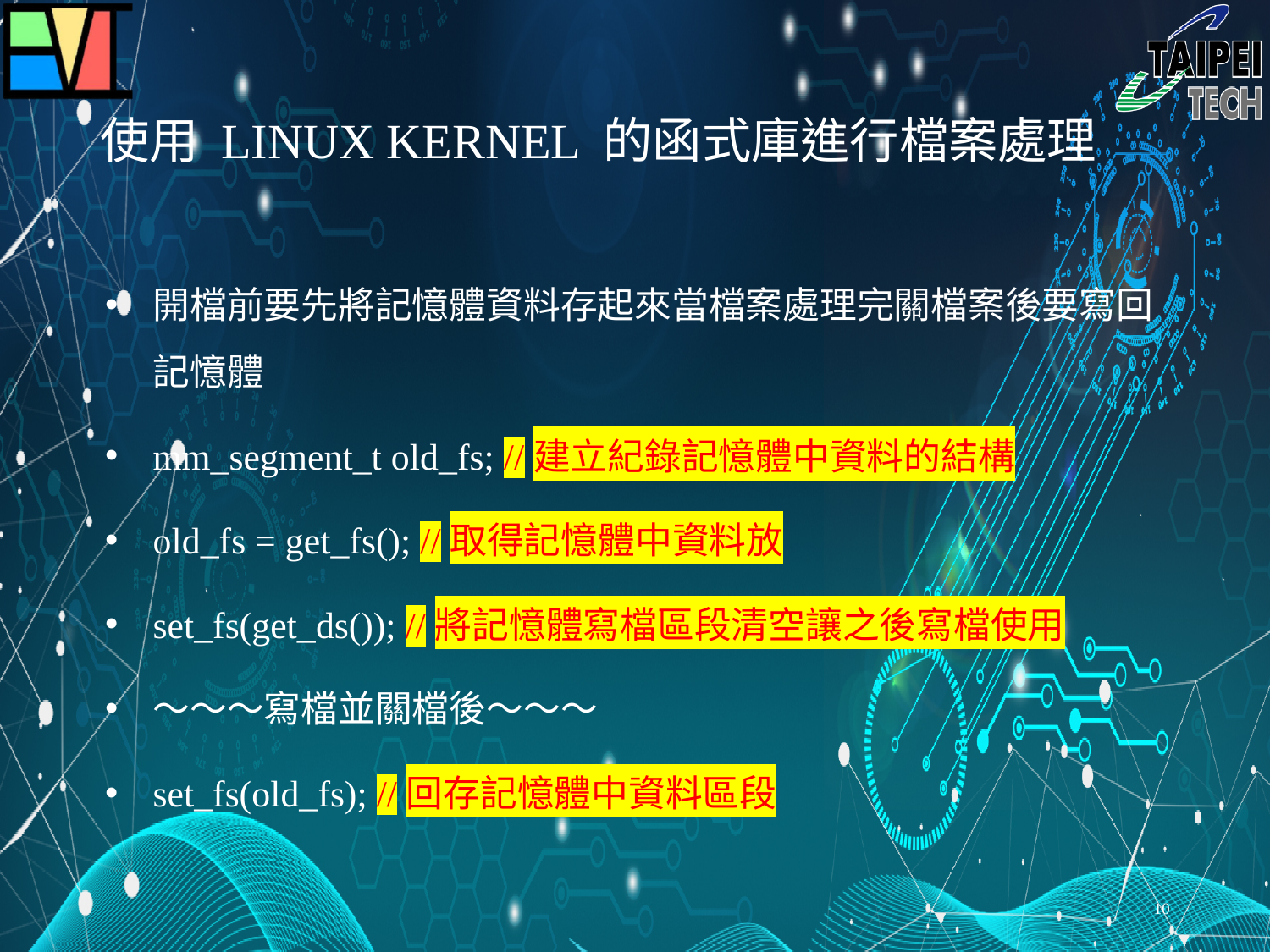

# 使用 LINUX KERNEL 的函式庫進行檔案處理
開檔前要先將記憶體資料存起來當檔案處理完關檔案後要寫回記憶體
mm_segment_t old_fs; //建立紀錄記憶體中資料的結構
old_fs = get_fs(); //取得記憶體中資料放
set_fs(get_ds()); //將記憶體寫檔區段清空讓之後寫檔使用
～～～寫檔並關檔後～～～
set_fs(old_fs); //回存記憶體中資料區段

10